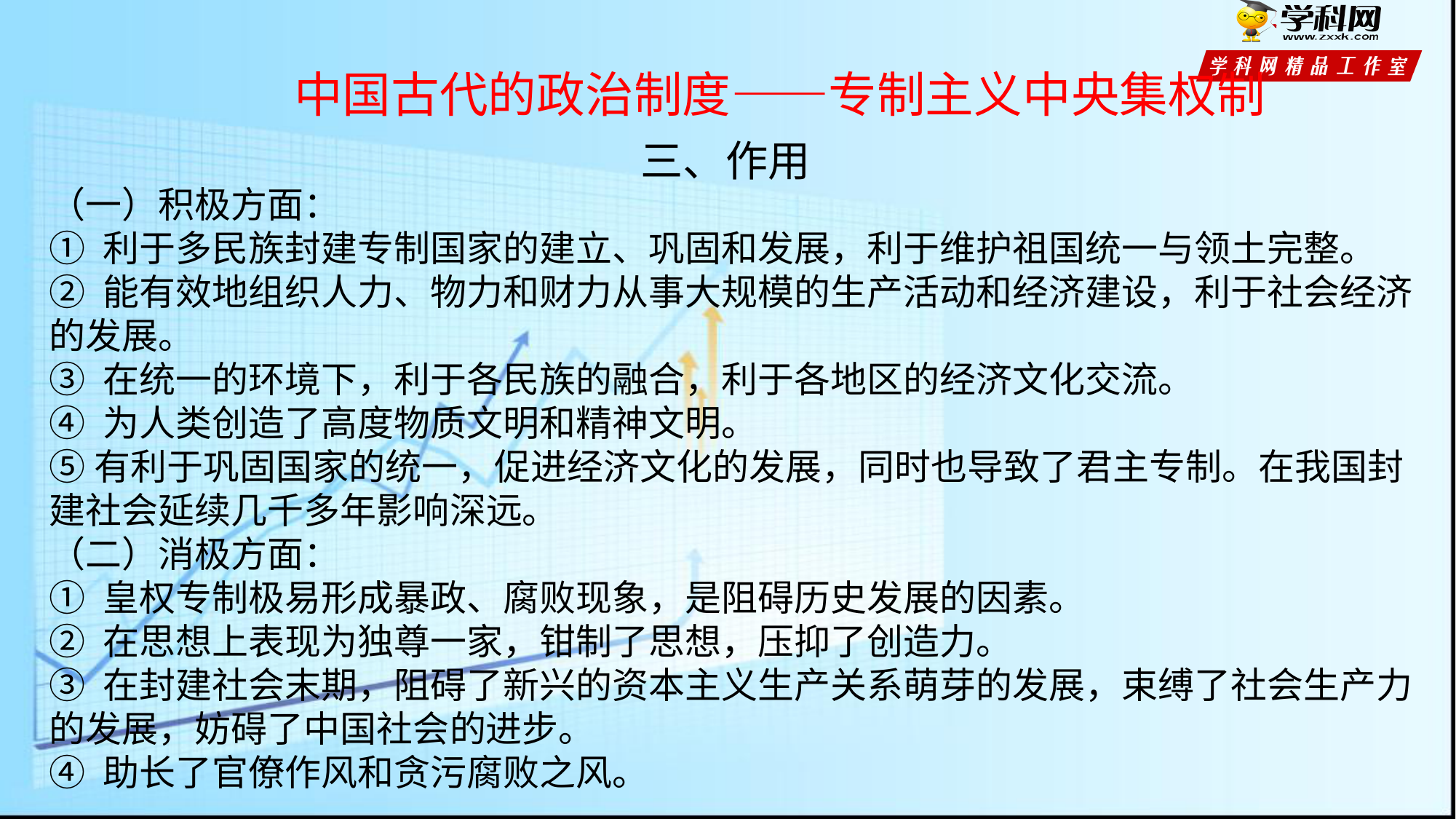

中国古代的政治制度——专制主义中央集权制
三、作用
（一）积极方面：
① 利于多民族封建专制国家的建立、巩固和发展，利于维护祖国统一与领土完整。
② 能有效地组织人力、物力和财力从事大规模的生产活动和经济建设，利于社会经济的发展。
③ 在统一的环境下，利于各民族的融合，利于各地区的经济文化交流。
④ 为人类创造了高度物质文明和精神文明。
⑤有利于巩固国家的统一，促进经济文化的发展，同时也导致了君主专制。在我国封建社会延续几千多年影响深远。
（二）消极方面：
① 皇权专制极易形成暴政、腐败现象，是阻碍历史发展的因素。
② 在思想上表现为独尊一家，钳制了思想，压抑了创造力。
③ 在封建社会末期，阻碍了新兴的资本主义生产关系萌芽的发展，束缚了社会生产力的发展，妨碍了中国社会的进步。
④ 助长了官僚作风和贪污腐败之风。